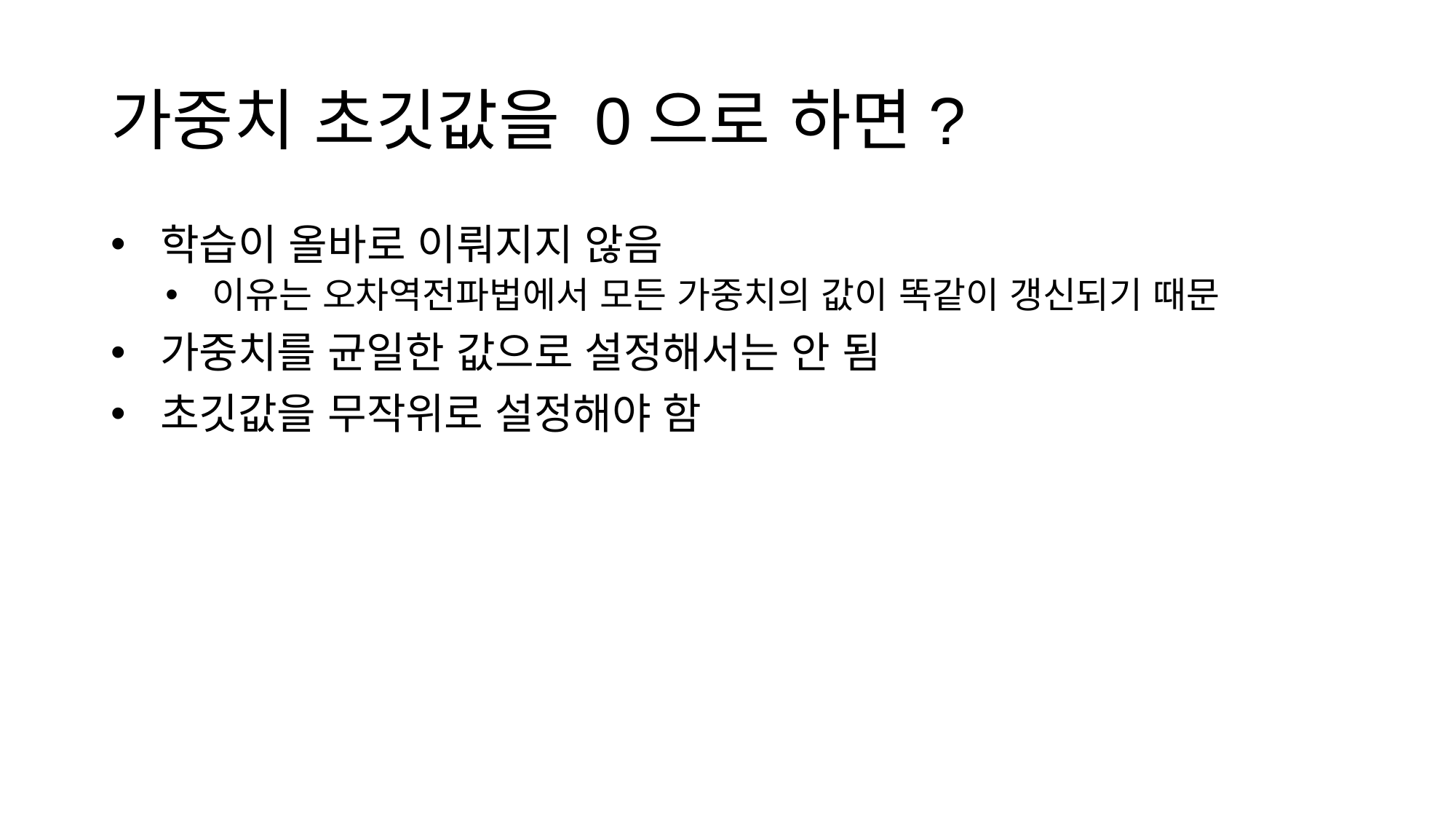

# 가중치 초깃값을 0으로 하면?
 학습이 올바로 이뤄지지 않음
 이유는 오차역전파법에서 모든 가중치의 값이 똑같이 갱신되기 때문
 가중치를 균일한 값으로 설정해서는 안 됨
 초깃값을 무작위로 설정해야 함